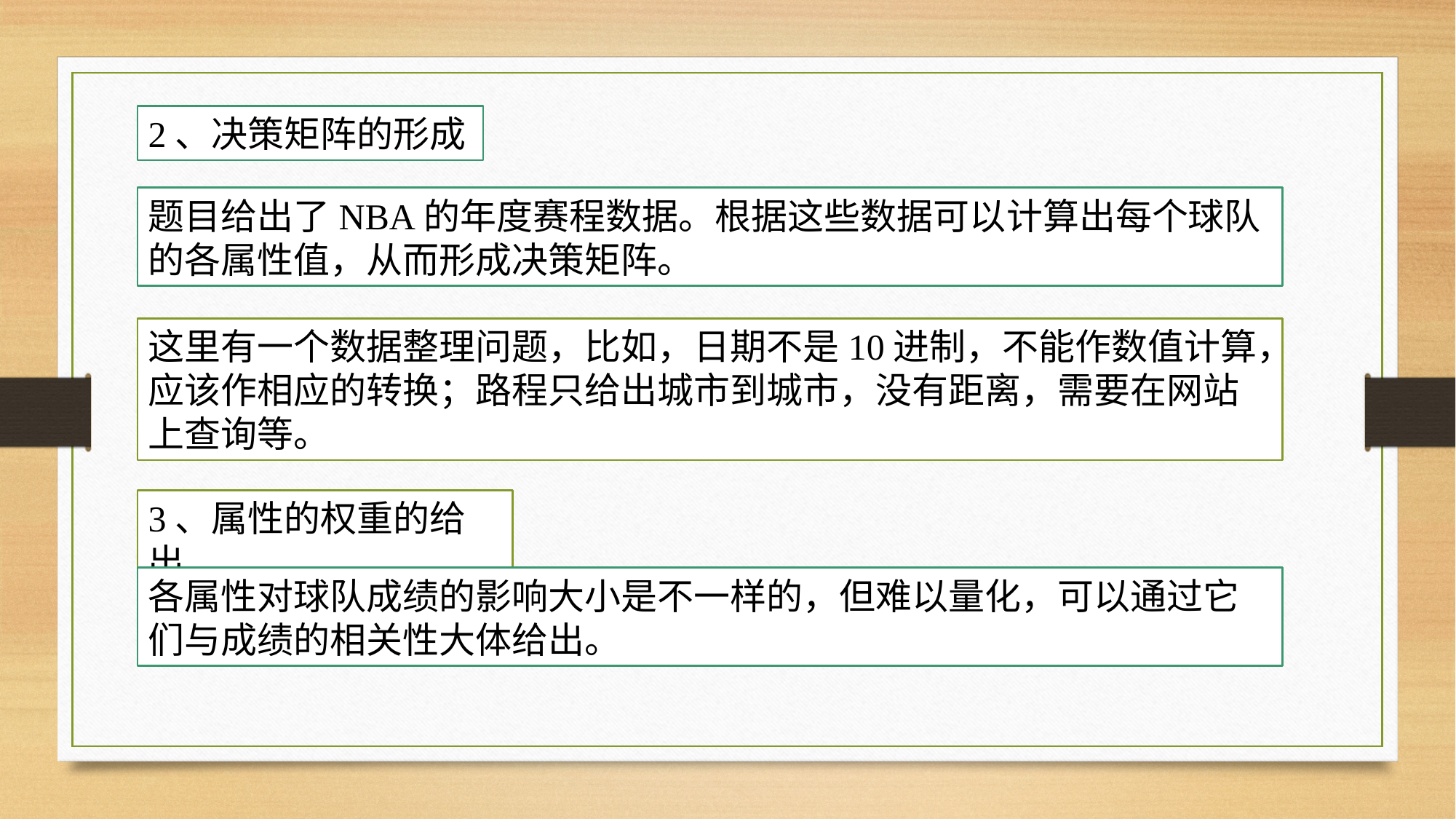

2、决策矩阵的形成
题目给出了NBA的年度赛程数据。根据这些数据可以计算出每个球队的各属性值，从而形成决策矩阵。
这里有一个数据整理问题，比如，日期不是10进制，不能作数值计算，应该作相应的转换；路程只给出城市到城市，没有距离，需要在网站上查询等。
3、属性的权重的给出
各属性对球队成绩的影响大小是不一样的，但难以量化，可以通过它们与成绩的相关性大体给出。